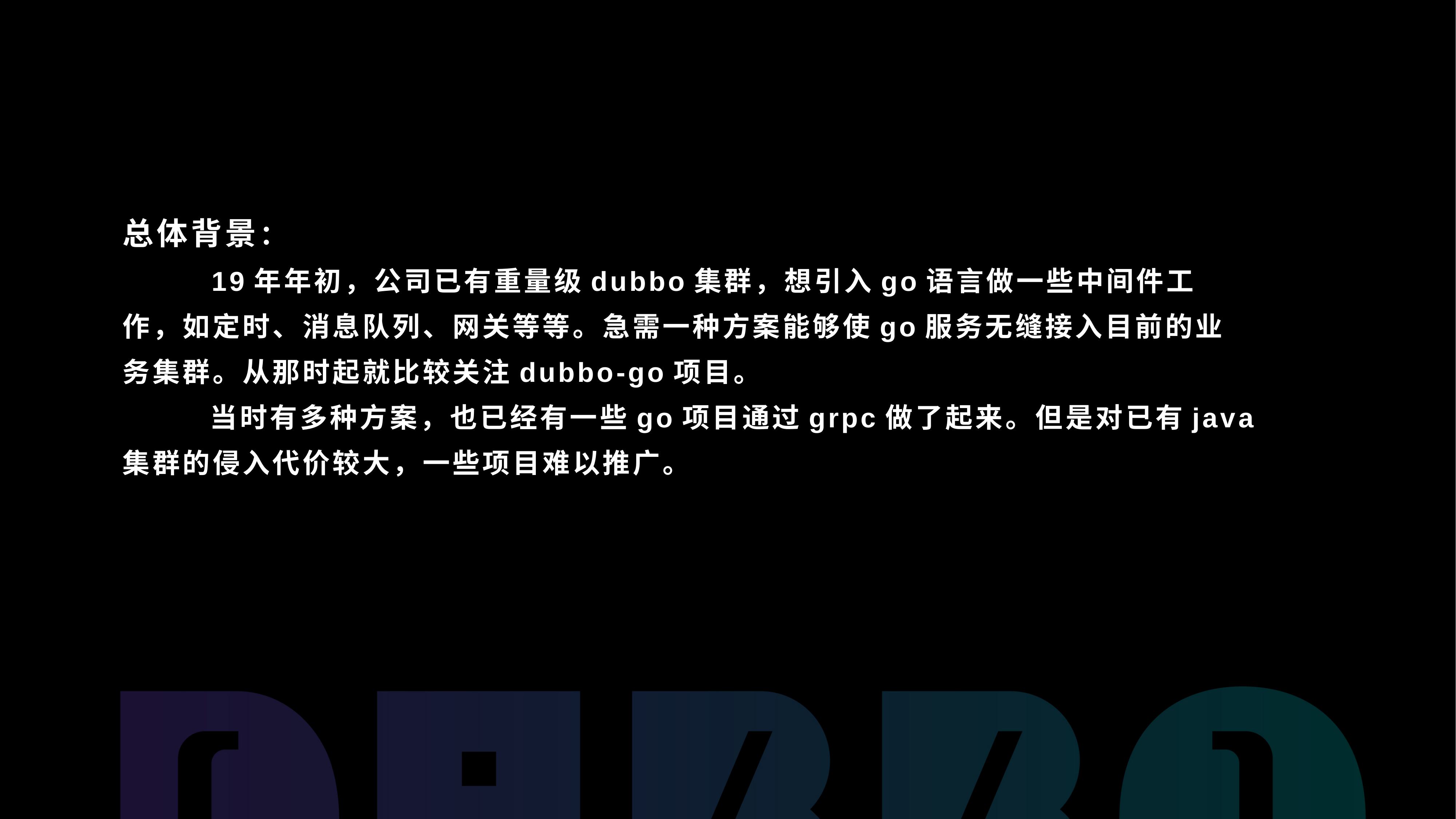

总体背景：
      19年年初，公司已有重量级dubbo集群，想引入go语言做一些中间件工作，如定时、消息队列、网关等等。急需一种方案能够使go服务无缝接入目前的业务集群。从那时起就比较关注dubbo-go项目。
      当时有多种方案，也已经有一些go项目通过grpc做了起来。但是对已有java集群的侵入代价较大，一些项目难以推广。